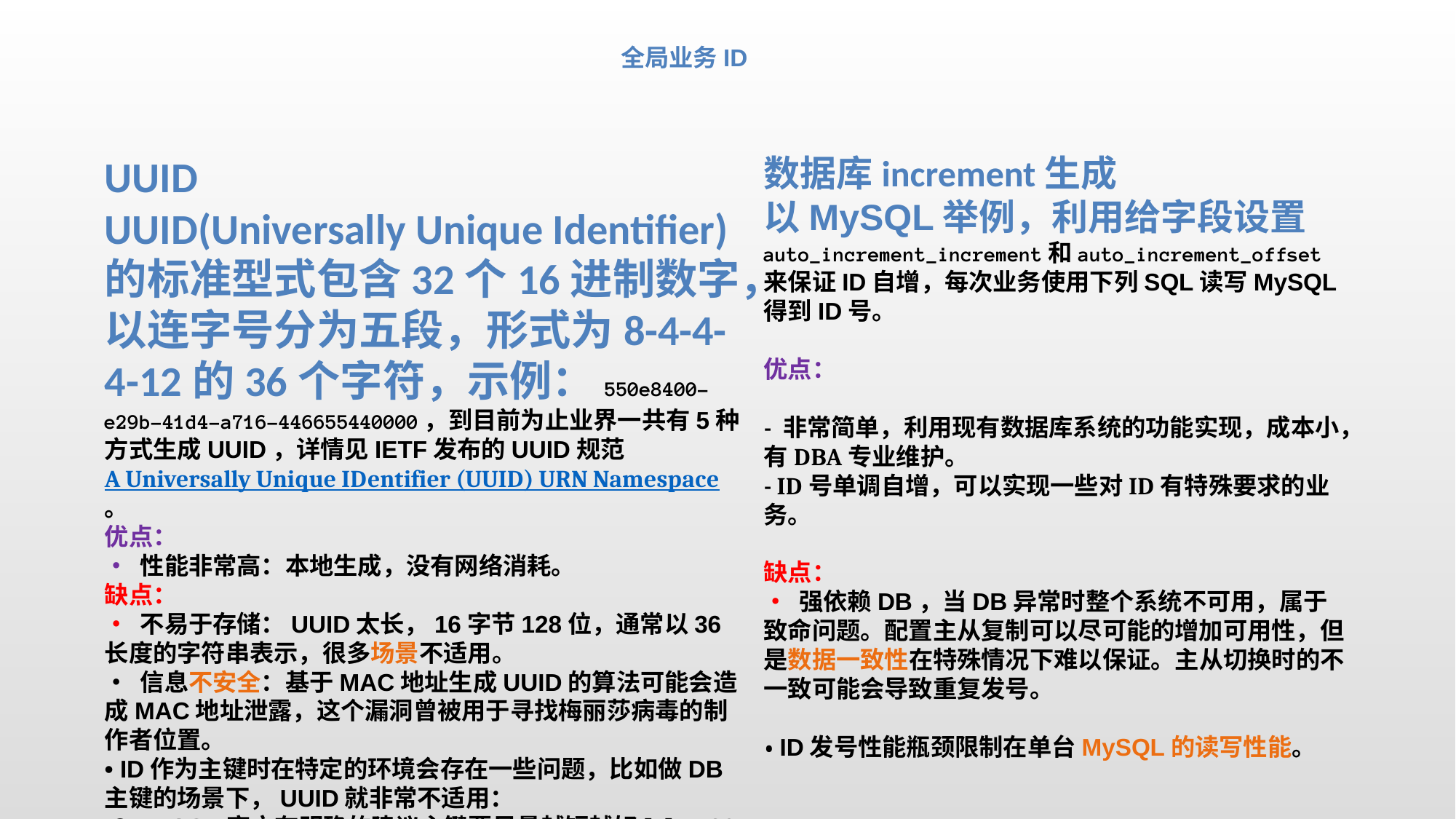

全局业务ID
UUIDUUID(Universally Unique Identifier)的标准型式包含32个16进制数字，以连字号分为五段，形式为8-4-4-4-12的36个字符，示例：550e8400-e29b-41d4-a716-446655440000，到目前为止业界一共有5种方式生成UUID，详情见IETF发布的UUID规范 A Universally Unique IDentifier (UUID) URN Namespace。
优点：• 性能非常高：本地生成，没有网络消耗。
缺点：• 不易于存储：UUID太长，16字节128位，通常以36长度的字符串表示，很多场景不适用。• 信息不安全：基于MAC地址生成UUID的算法可能会造成MAC地址泄露，这个漏洞曾被用于寻找梅丽莎病毒的制作者位置。• ID作为主键时在特定的环境会存在一些问题，比如做DB主键的场景下，UUID就非常不适用：
 ① MySQL官方有明确的建议主键要尽量越短越好[4]，36个字符长度的UUID不符合要求。
数据库increment生成以MySQL举例，利用给字段设置auto_increment_increment和auto_increment_offset来保证ID自增，每次业务使用下列SQL读写MySQL得到ID号。

优点：

- 非常简单，利用现有数据库系统的功能实现，成本小，有DBA专业维护。
- ID号单调自增，可以实现一些对ID有特殊要求的业务。

缺点：• 强依赖DB，当DB异常时整个系统不可用，属于致命问题。配置主从复制可以尽可能的增加可用性，但是数据一致性在特殊情况下难以保证。主从切换时的不一致可能会导致重复发号。
• ID发号性能瓶颈限制在单台MySQL的读写性能。